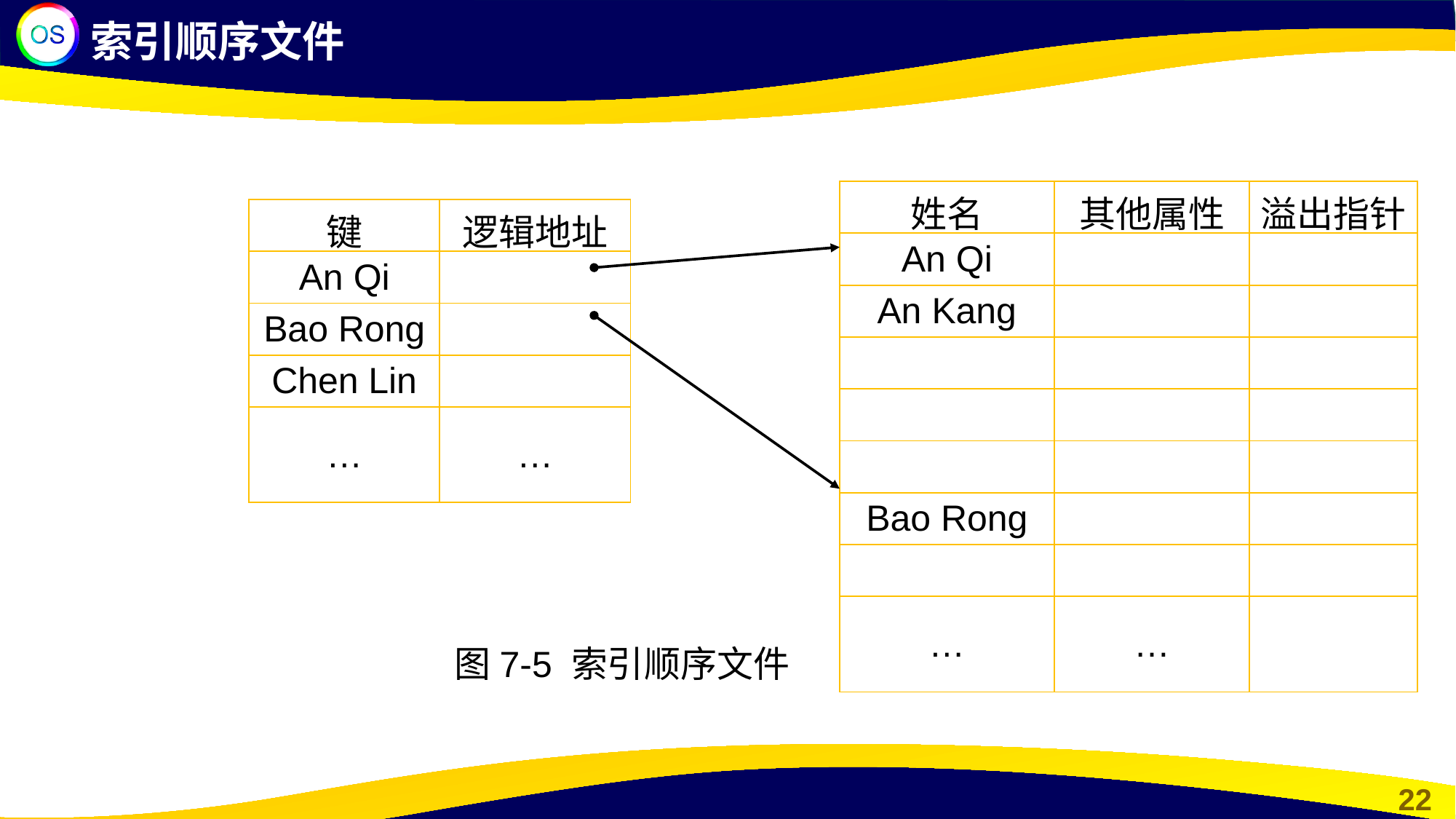

索引顺序文件
| 姓名 | 其他属性 | 溢出指针 |
| --- | --- | --- |
| An Qi |  |  |
| An Kang |  |  |
|  |  |  |
|  |  |  |
|  |  |  |
| Bao Rong |  |  |
|  |  |  |
| … | … |  |
| 键 | 逻辑地址 |
| --- | --- |
| An Qi |  |
| Bao Rong |  |
| Chen Lin |  |
| … | … |

图7-5 索引顺序文件